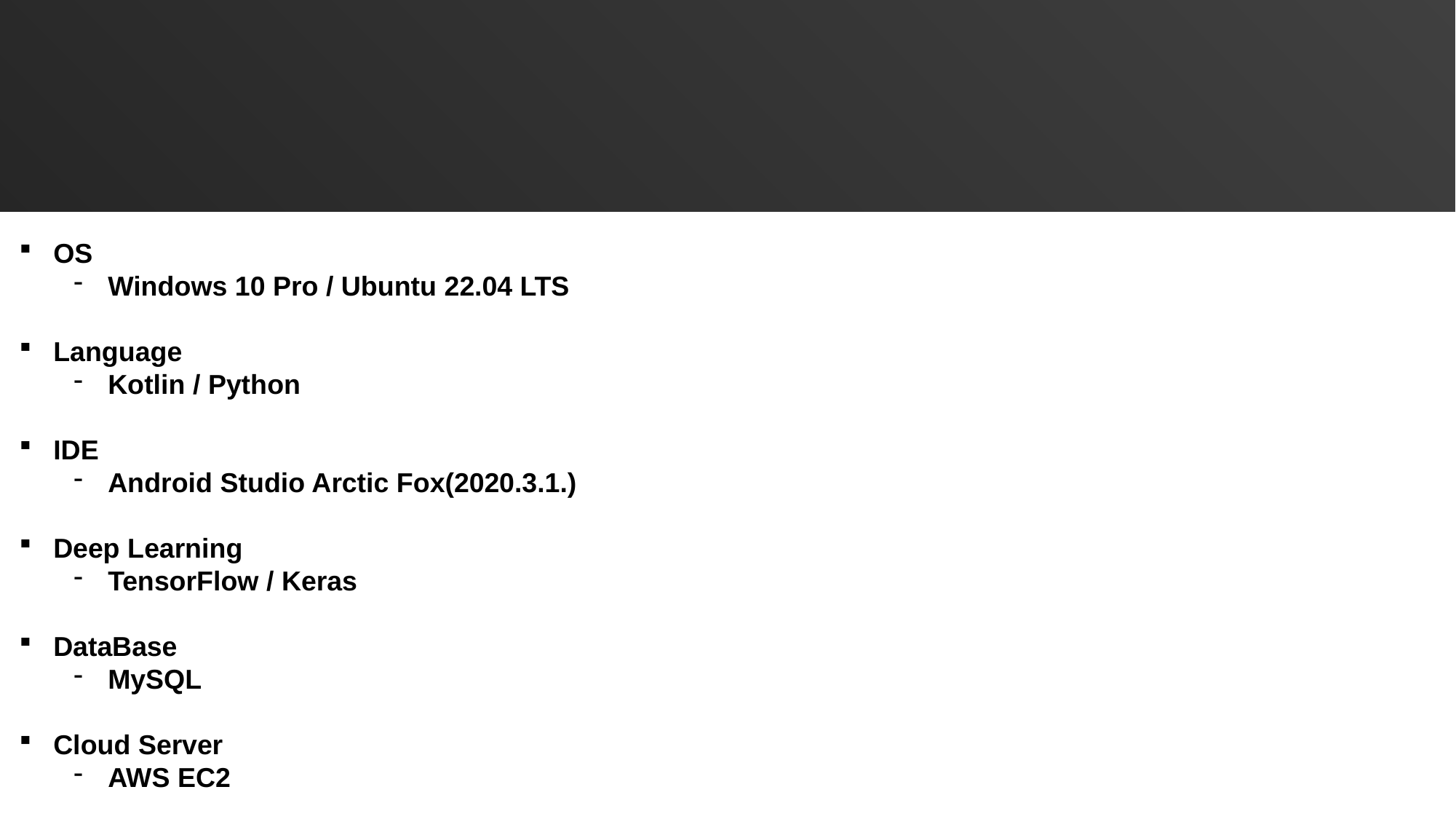

4. 개발 모듈
개발 환경
OS
Windows 10 Pro / Ubuntu 22.04 LTS

Language
Kotlin / Python

IDE
Android Studio Arctic Fox(2020.3.1.)

Deep Learning
TensorFlow / Keras

DataBase
MySQL

Cloud Server
AWS EC2